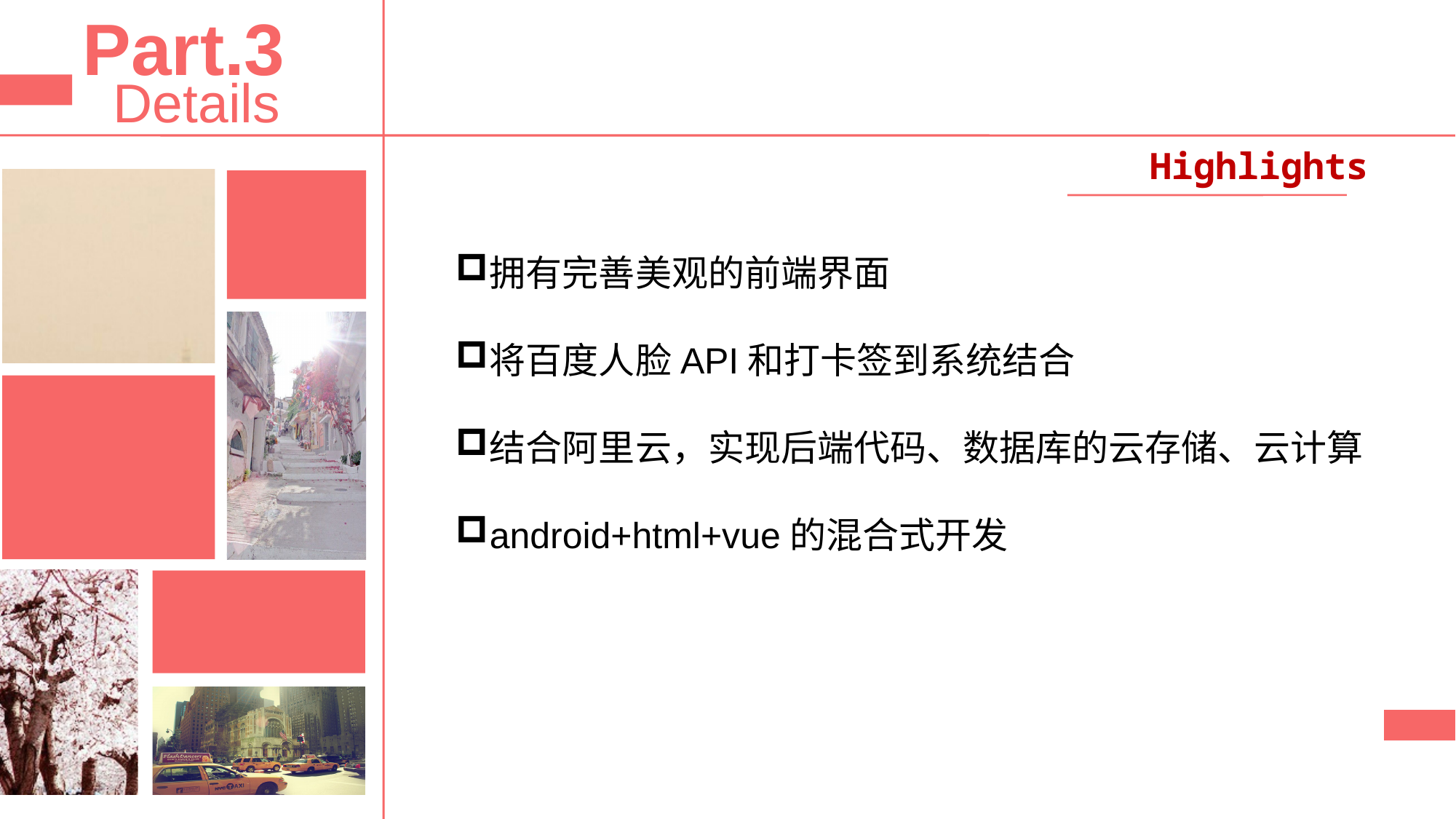

Part.3
Details

Highlights

拥有完善美观的前端界面

将百度人脸API和打卡签到系统结合

结合阿里云，实现后端代码、数据库的云存储、云计算

android+html+vue的混合式开发